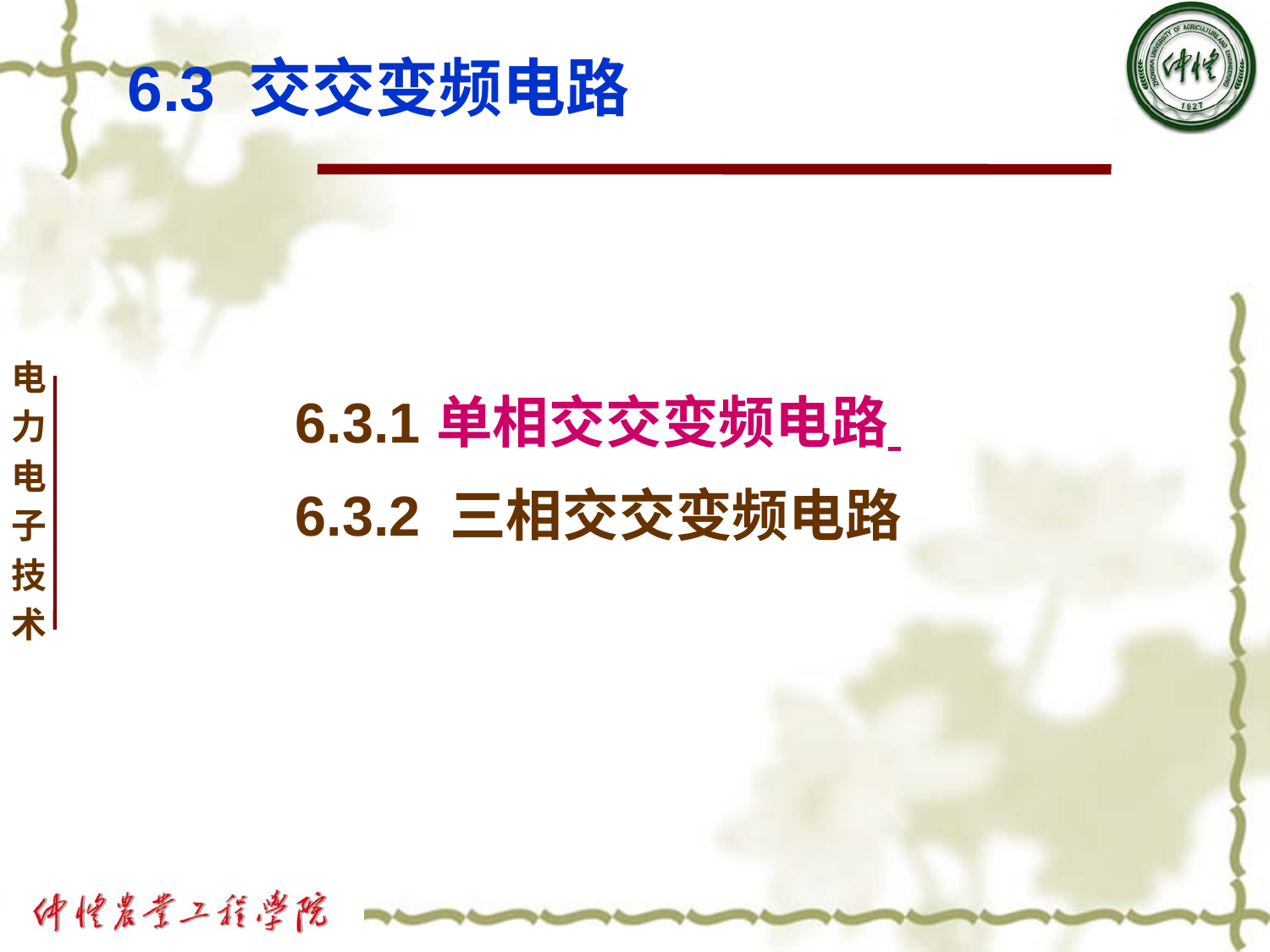

# 6.3 交交变频电路

              6.3.1 单相交交变频电路
              6.3.2 三相交交变频电路